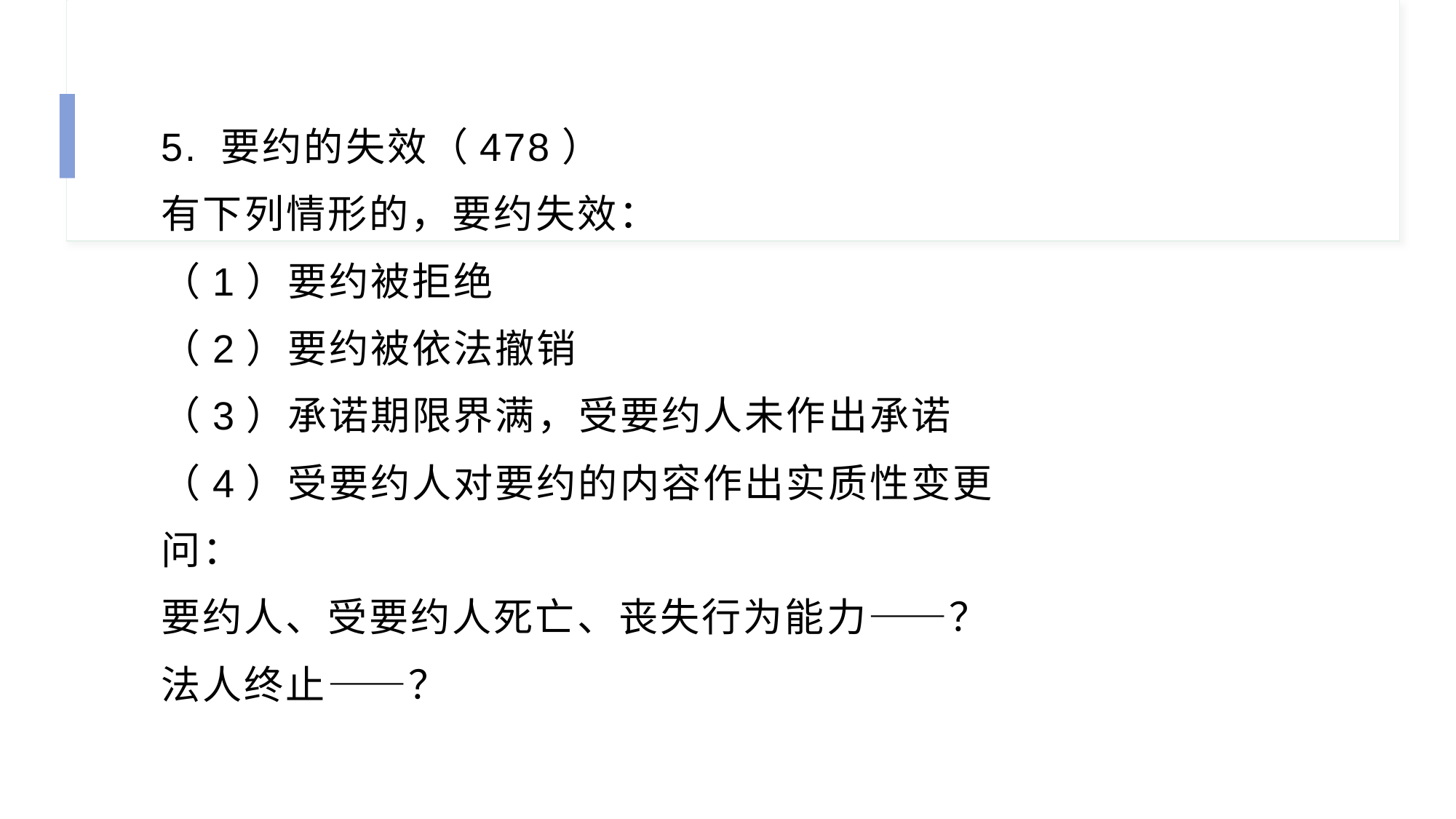

5. 要约的失效（478）
有下列情形的，要约失效：
（1）要约被拒绝
（2）要约被依法撤销
（3）承诺期限界满，受要约人未作出承诺
（4）受要约人对要约的内容作出实质性变更
问：
要约人、受要约人死亡、丧失行为能力——？
法人终止——？